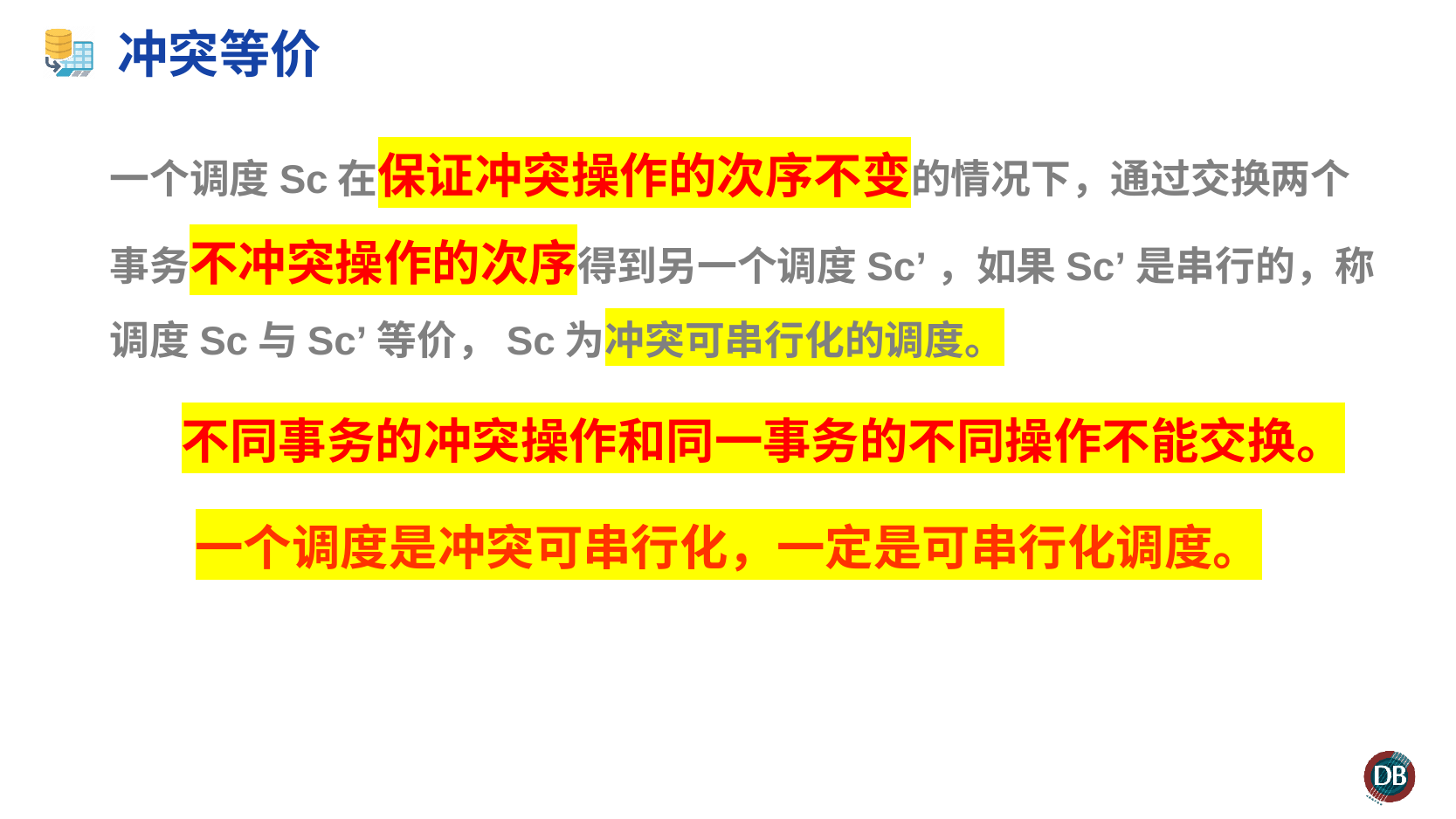

# 冲突等价
一个调度Sc在保证冲突操作的次序不变的情况下，通过交换两个事务不冲突操作的次序得到另一个调度Sc’，如果Sc’是串行的，称调度Sc与Sc’等价，Sc为冲突可串行化的调度。
不同事务的冲突操作和同一事务的不同操作不能交换。
一个调度是冲突可串行化，一定是可串行化调度。